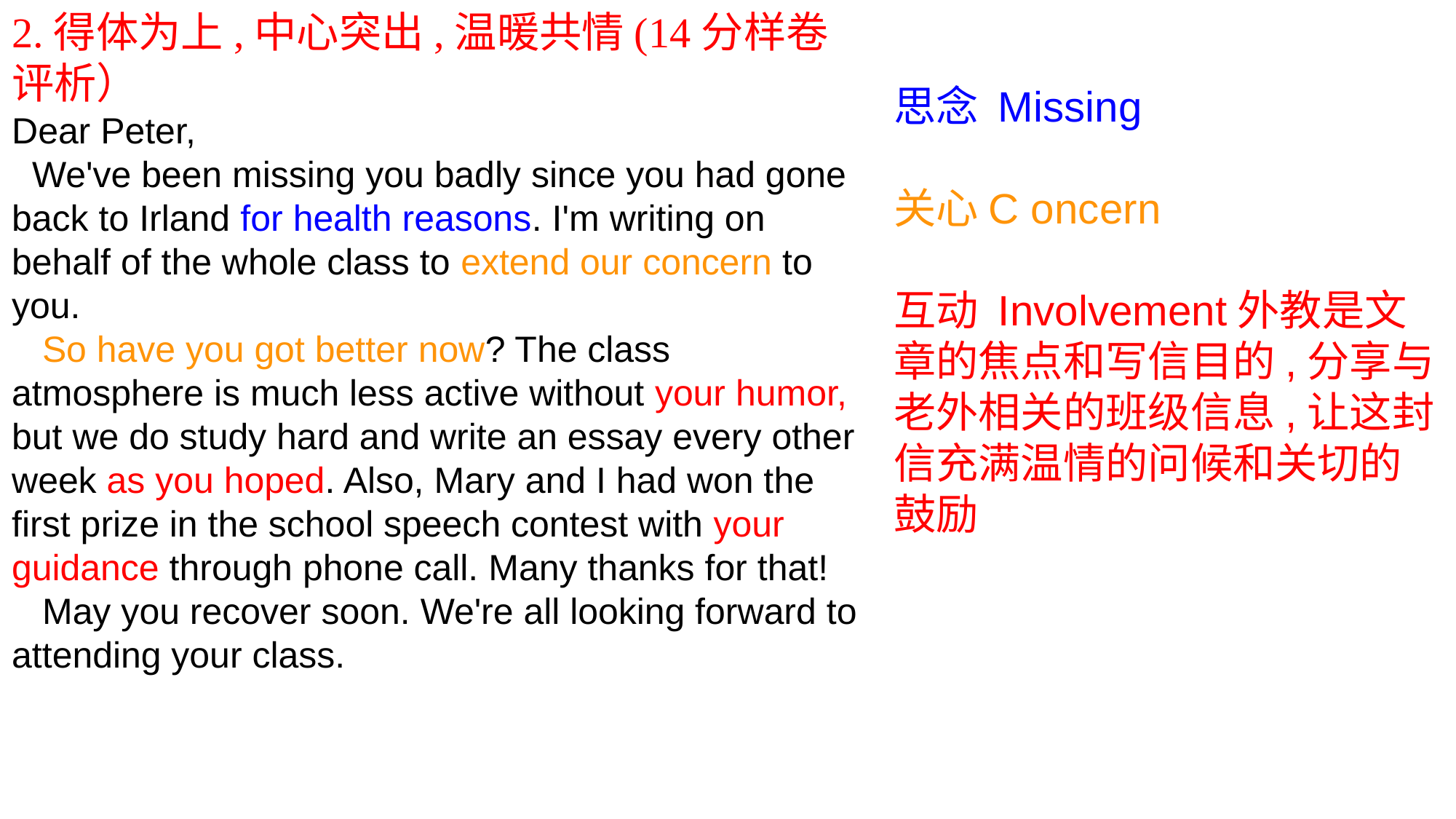

2.得体为上,中心突出,温暖共情(14分样卷评析）
Dear Peter,
  We've been missing you badly since you had gone  back to Irland for health reasons. I'm writing on behalf of the whole class to extend our concern to you.
   So have you got better now? The class atmosphere is much less active without your humor, but we do study hard and write an essay every other week as you hoped. Also, Mary and I had won the first prize in the school speech contest with your guidance through phone call. Many thanks for that!
   May you recover soon. We're all looking forward to attending your class.

                                                                                         Yours，
                                                                                          Li Hua

思念 Missing

关心C oncern

互动 Involvement外教是文章的焦点和写信目的,分享与老外相关的班级信息,让这封信充满温情的问候和关切的鼓励